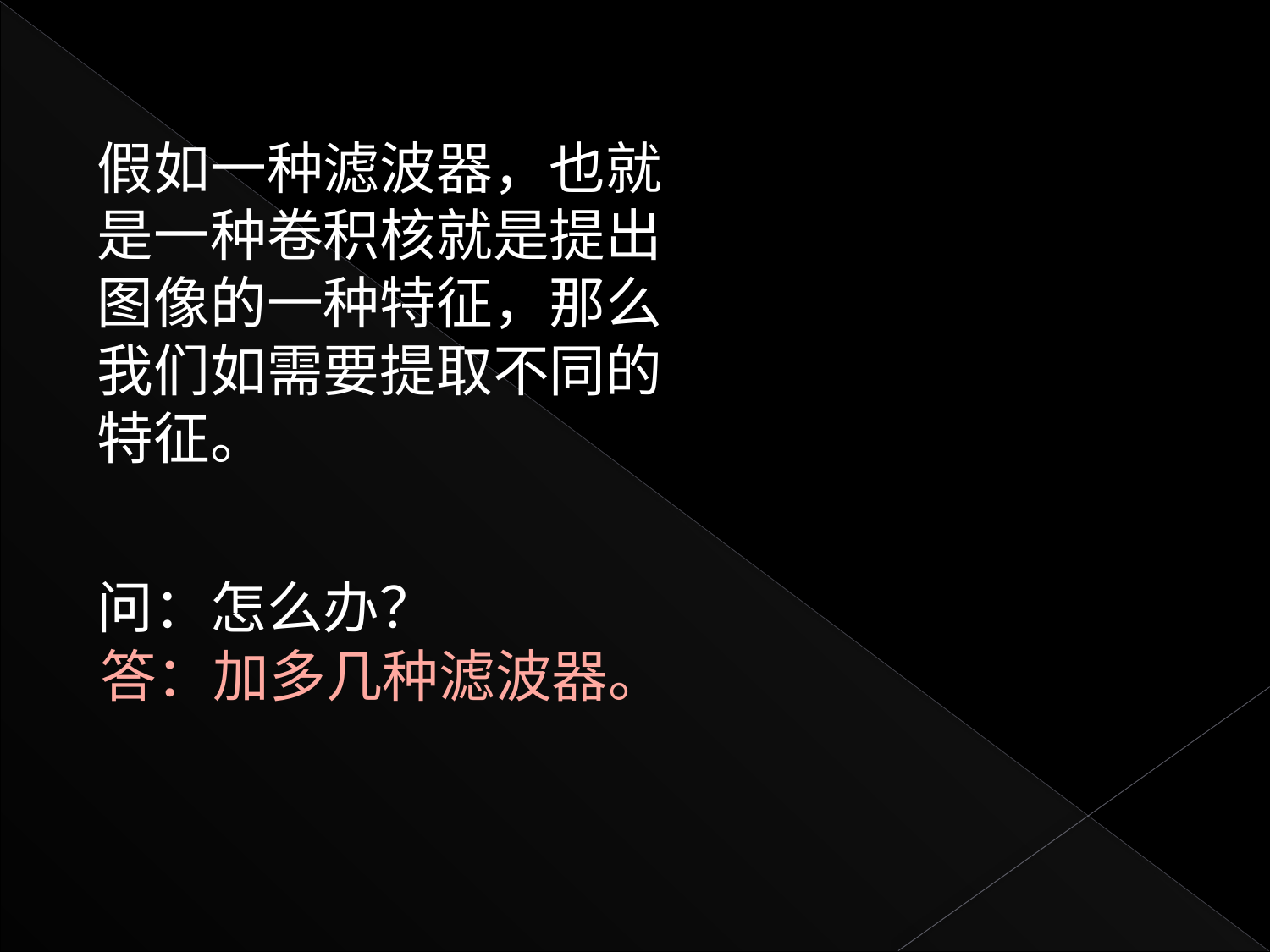

假如一种滤波器，也就是一种卷积核就是提出图像的一种特征，那么我们如需要提取不同的特征。
问：怎么办？
答：加多几种滤波器。